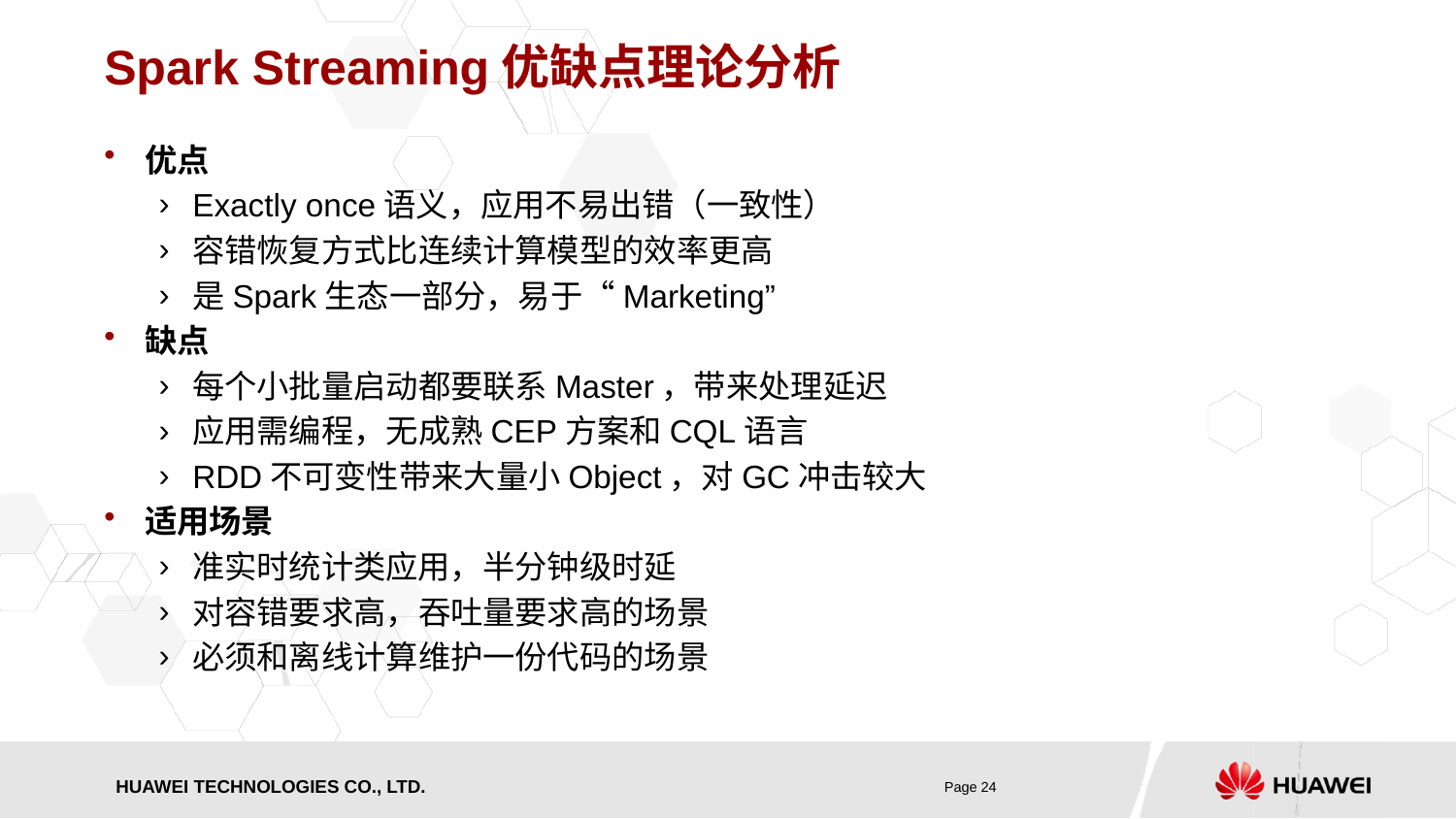

# Spark Streaming优缺点理论分析
优点
Exactly once语义，应用不易出错（一致性）
容错恢复方式比连续计算模型的效率更高
是Spark生态一部分，易于“Marketing”
缺点
每个小批量启动都要联系Master，带来处理延迟
应用需编程，无成熟CEP方案和CQL语言
RDD不可变性带来大量小Object，对GC冲击较大
适用场景
准实时统计类应用，半分钟级时延
对容错要求高，吞吐量要求高的场景
必须和离线计算维护一份代码的场景